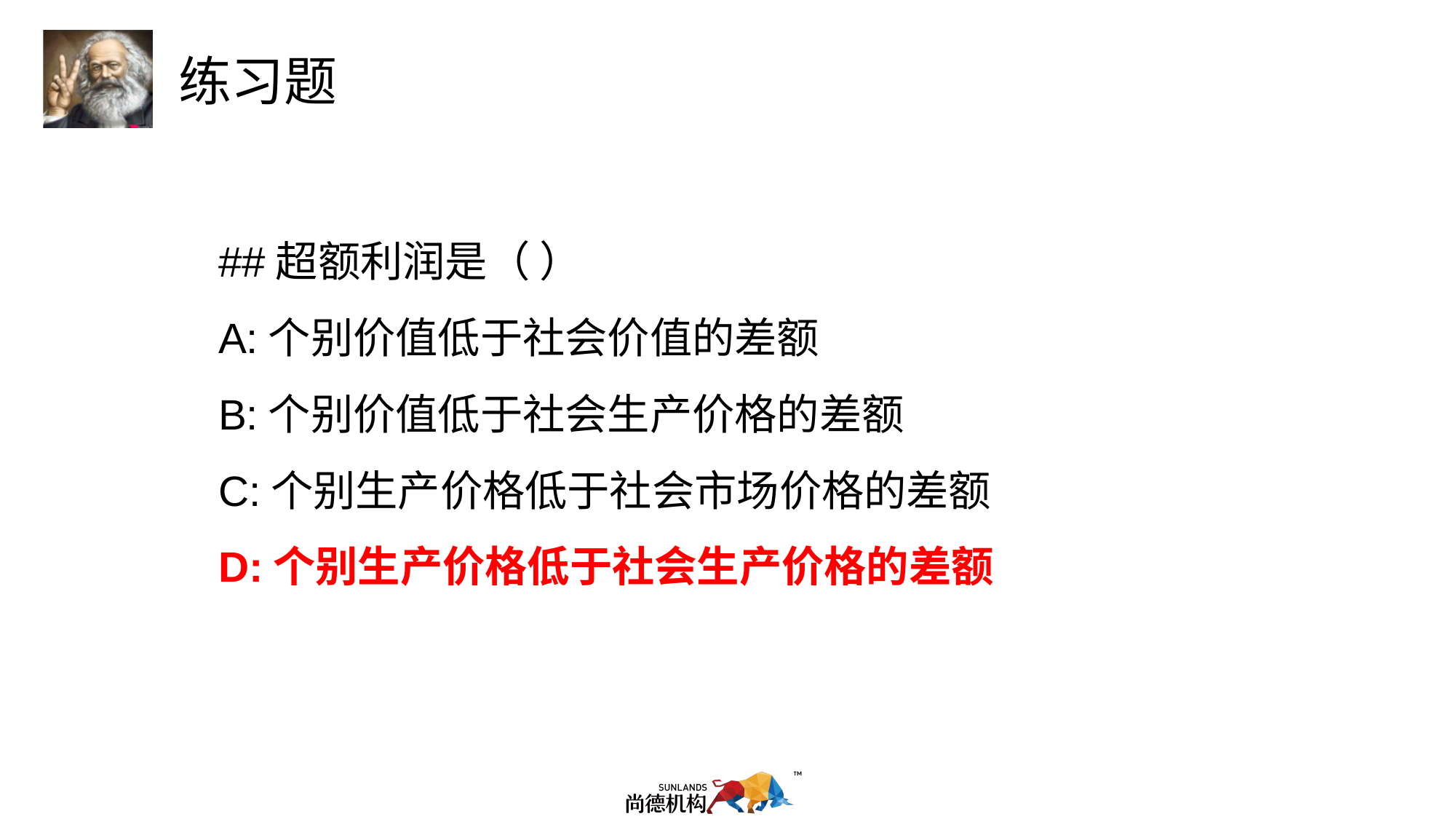

##超额利润是（ ）
A:个别价值低于社会价值的差额
B:个别价值低于社会生产价格的差额
C:个别生产价格低于社会市场价格的差额
D:个别生产价格低于社会生产价格的差额